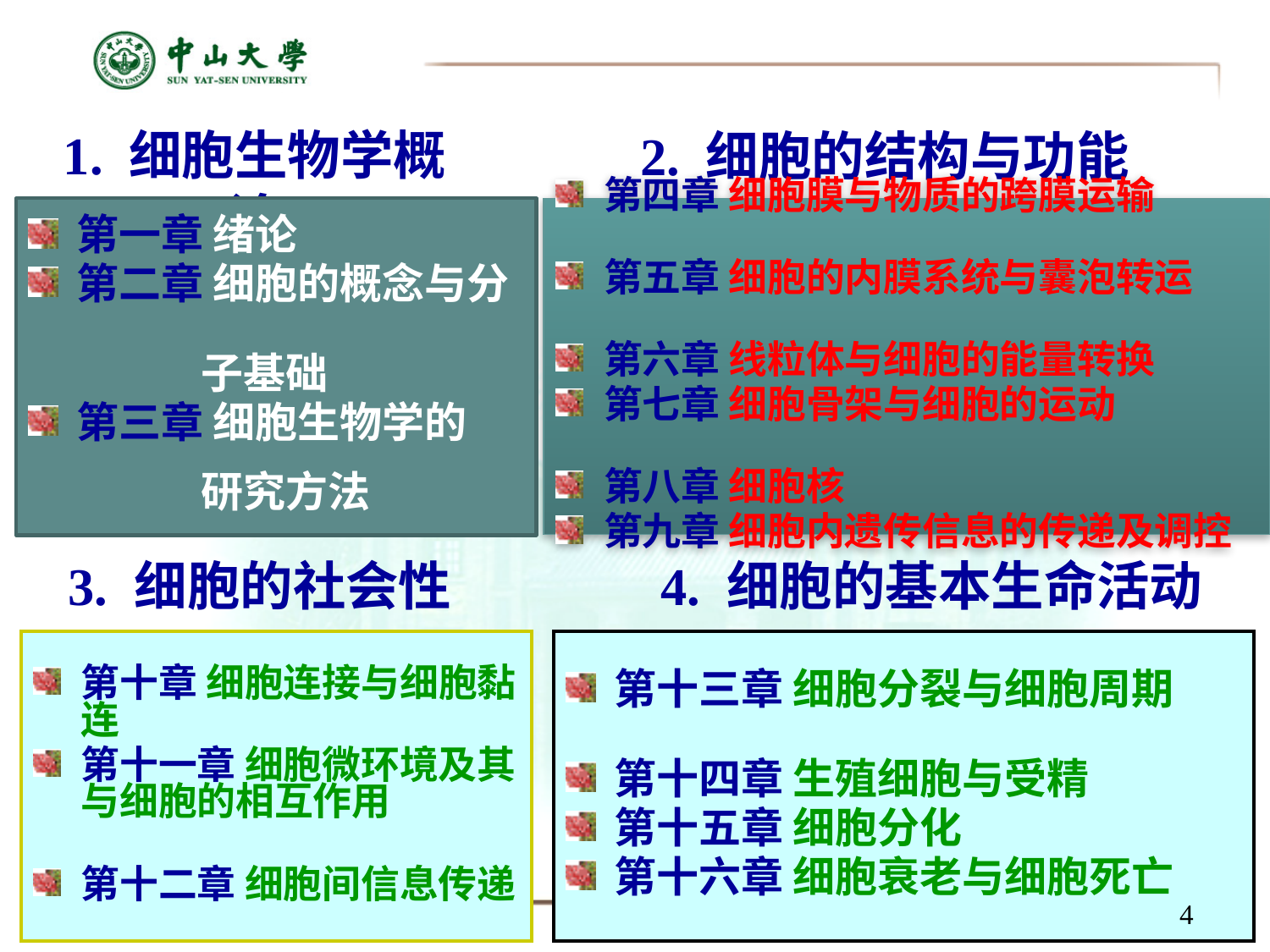

1. 细胞生物学概论
2. 细胞的结构与功能
第一章 绪论
第二章 细胞的概念与分
                 子基础
第三章 细胞生物学的
                 研究方法
第四章 细胞膜与物质的跨膜运输
第五章 细胞的内膜系统与囊泡转运
第六章 线粒体与细胞的能量转换
第七章 细胞骨架与细胞的运动
第八章 细胞核
第九章 细胞内遗传信息的传递及调控
3. 细胞的社会性
4. 细胞的基本生命活动
第十章 细胞连接与细胞黏连
第十一章 细胞微环境及其与细胞的相互作用
第十二章 细胞间信息传递
第十三章 细胞分裂与细胞周期
第十四章 生殖细胞与受精
第十五章 细胞分化
第十六章 细胞衰老与细胞死亡
4